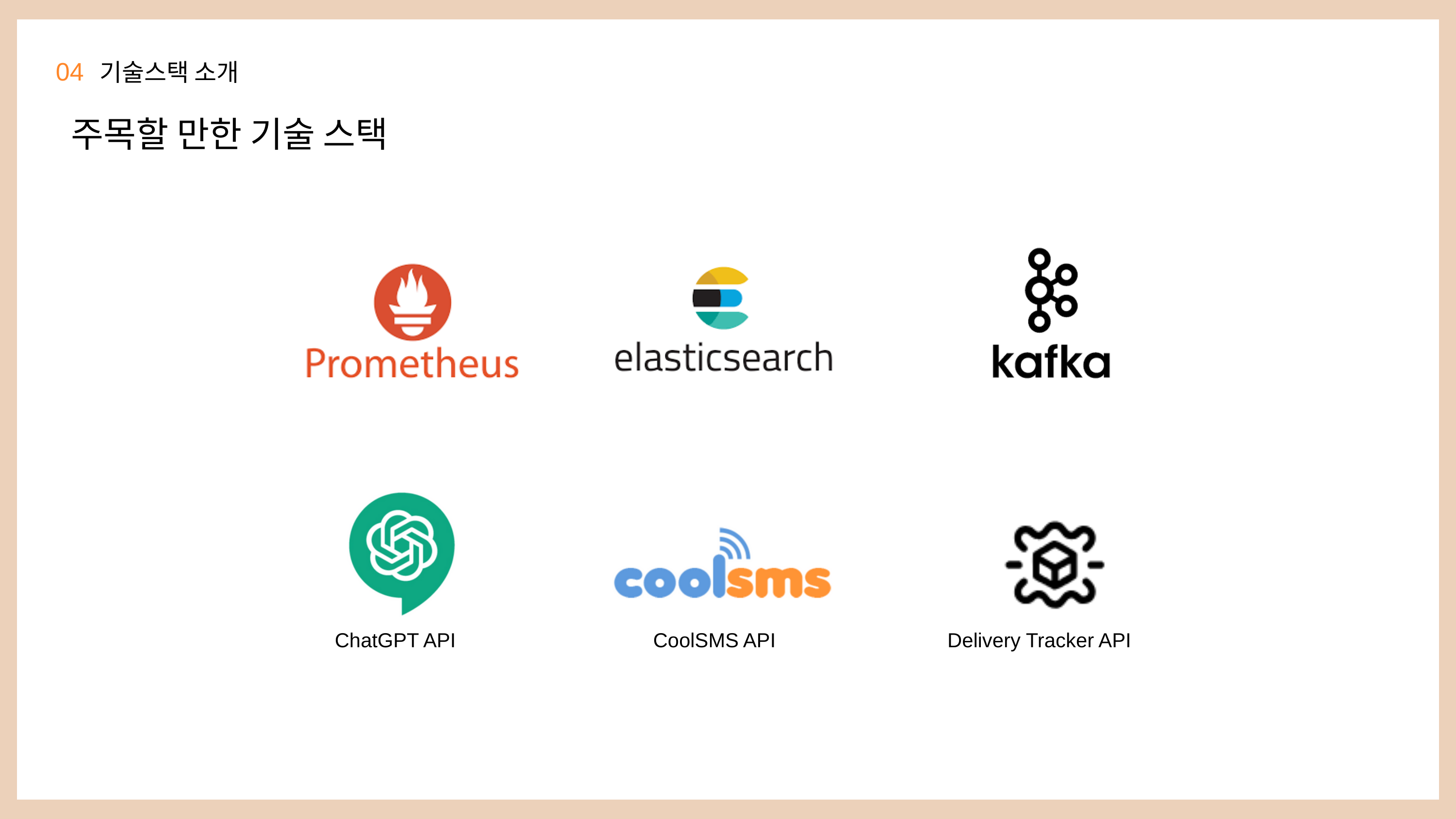

04
기술스택 소개
주목할 만한 기술 스택

ChatGPT API

Delivery Tracker API

CoolSMS API